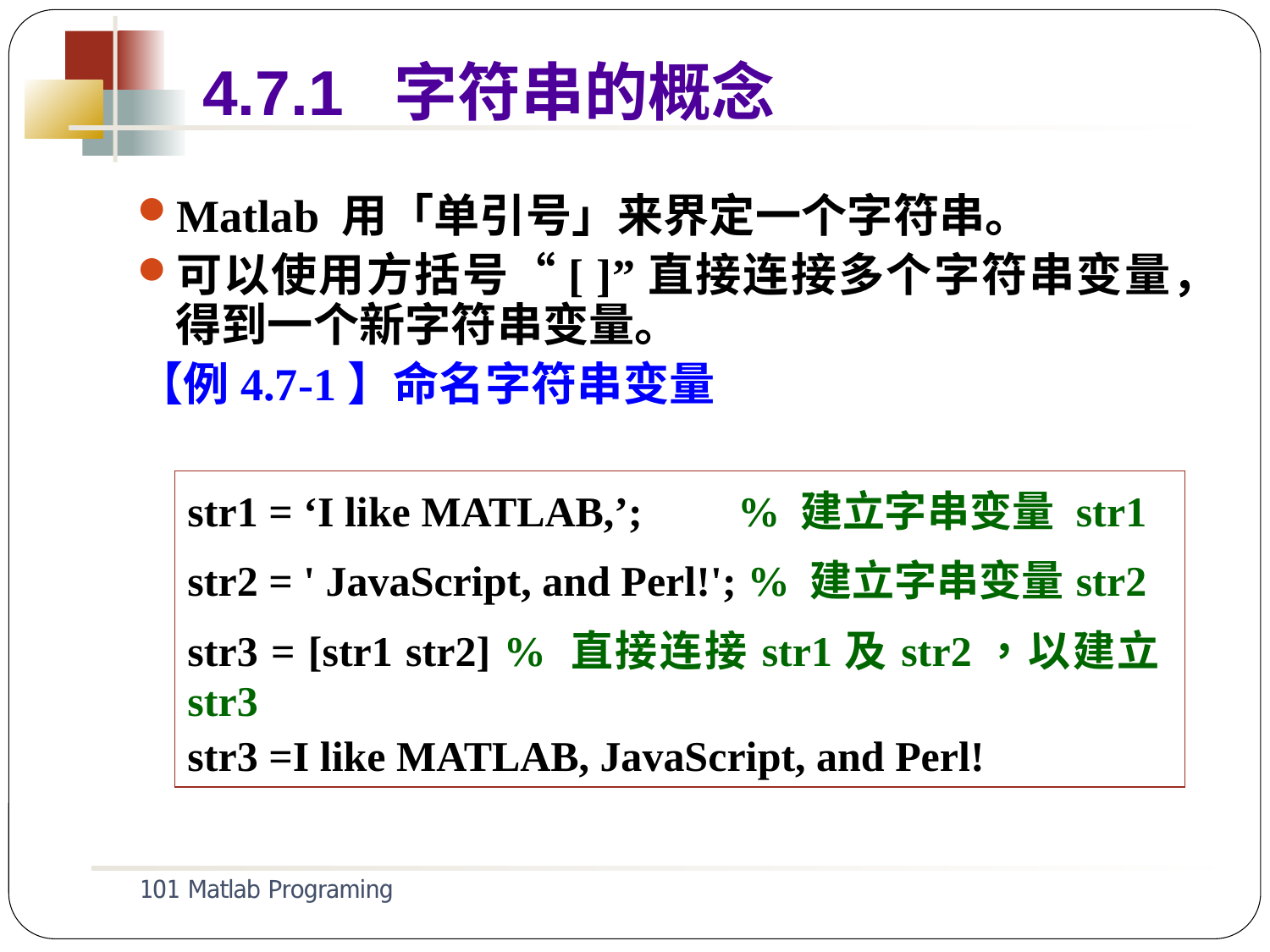

4.7.1  字符串的概念
Matlab 用「单引号」来界定一个字符串。
可以使用方括号“[ ]”直接连接多个字符串变量，得到一个新字符串变量。
【例4.7-1】命名字符串变量
| str1 = ‘I like MATLAB,’; % 建立字串变量 str1 str2 = ' JavaScript, and Perl!'; % 建立字串变量str2 str3 = [str1 str2] % 直接连接str1及str2，以建立str3 str3 =I like MATLAB, JavaScript, and Perl! |
| --- |
101 Matlab Programing